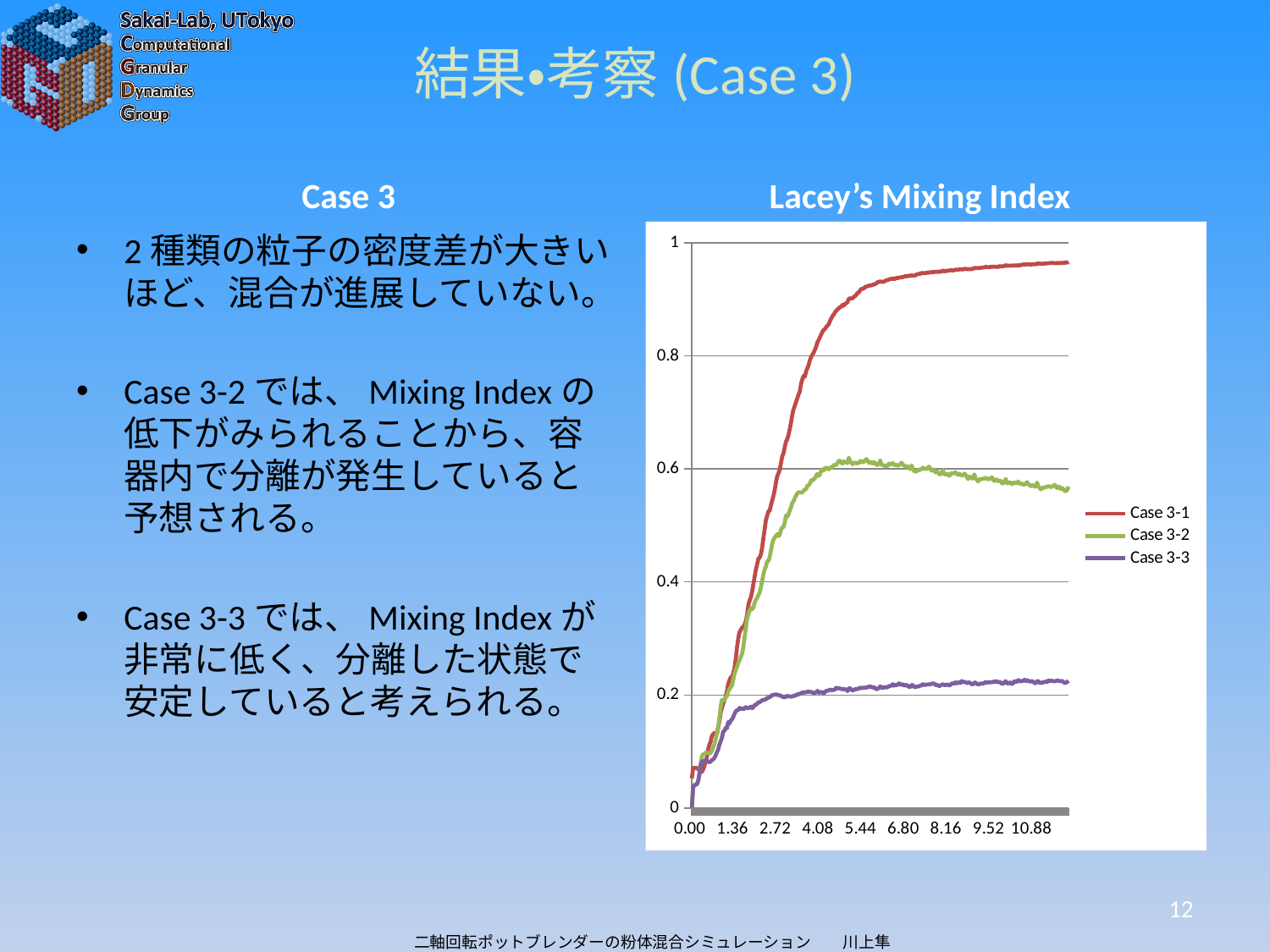

# 結果・考察(Case 3)
Case 3
Lacey’s Mixing Index
2種類の粒子の密度差が大きいほど、混合が進展していない。

Case 3-2では、Mixing Indexの低下がみられることから、容器内で分離が発生していると予想される。

Case 3-3では、Mixing Indexが非常に低く、分離した状態で安定していると考えられる。

### Chart

| Category |  |  |  |
|---|---|---|---|
| 0 | 0.052547 | 0.001031 | 0.001031 |
| 0.04 | 0.070718 | 0.035113 | 0.037073 |
| 0.08 | 0.07124 | 0.041103 | 0.04047 |
| 0.12 | 0.071057 | 0.041551 | 0.041195 |
| 0.16001599999999999 | 0.070985 | 0.041503 | 0.042488 |
| 0.200016 | 0.06894 | 0.046282 | 0.047618 |
| 0.24001600000000001 | 0.066508 | 0.058848 | 0.060078 |
| 0.28001599999999999 | 0.063509 | 0.076944 | 0.074877 |
| 0.32001600000000002 | 0.063671 | 0.091041 | 0.08212 |
| 0.36 | 0.068398 | 0.095344 | 0.08283 |
| 0.4 | 0.074203 | 0.095451 | 0.083219 |
| 0.44 | 0.081966 | 0.098042 | 0.085102 |
| 0.48 | 0.090016 | 0.098323 | 0.083895 |
| 0.52 | 0.104506 | 0.097229 | 0.081803 |
| 0.56000000000000005 | 0.111782 | 0.096303 | 0.081269 |
| 0.6 | 0.117632 | 0.097709 | 0.082254 |
| 0.64 | 0.12767 | 0.100938 | 0.084913 |
| 0.68 | 0.130809 | 0.107626 | 0.085984 |
| 0.72 | 0.132966 | 0.113057 | 0.08867 |
| 0.76 | 0.130648 | 0.121916 | 0.093385 |
| 0.8 | 0.130781 | 0.131568 | 0.098663 |
| 0.84 | 0.14247 | 0.143853 | 0.103499 |
| 0.88 | 0.153543 | 0.159298 | 0.112494 |
| 0.92 | 0.168557 | 0.179541 | 0.11786 |
| 0.96 | 0.177201 | 0.191122 | 0.12447 |
| 1 | 0.18458 | 0.18978 | 0.135263 |
| 1.04 | 0.190972 | 0.191773 | 0.136562 |
| 1.08 | 0.197758 | 0.195997 | 0.142002 |
| 1.1200000000000001 | 0.207849 | 0.198509 | 0.141204 |
| 1.1599999999999999 | 0.219598 | 0.20686 | 0.152287 |
| 1.2 | 0.225946 | 0.210207 | 0.149509 |
| 1.24 | 0.231347 | 0.213961 | 0.154914 |
| 1.28 | 0.230286 | 0.216672 | 0.156858 |
| 1.32 | 0.238676 | 0.226722 | 0.161312 |
| 1.36 | 0.248037 | 0.237359 | 0.166612 |
| 1.4 | 0.263605 | 0.24466 | 0.1714 |
| 1.44 | 0.284486 | 0.249506 | 0.172761 |
| 1.48 | 0.300367 | 0.257028 | 0.173783 |
| 1.52 | 0.311204 | 0.261806 | 0.177159 |
| 1.56 | 0.315192 | 0.267341 | 0.174994 |
| 1.6 | 0.319095 | 0.272828 | 0.176339 |
| 1.64 | 0.320661 | 0.284656 | 0.174849 |
| 1.68 | 0.32431 | 0.301607 | 0.176018 |
| 1.72 | 0.330389 | 0.317632 | 0.178569 |
| 1.76 | 0.341264 | 0.333987 | 0.176742 |
| 1.8 | 0.358784 | 0.343192 | 0.177095 |
| 1.84 | 0.367212 | 0.348943 | 0.17769 |
| 1.88 | 0.37282 | 0.353869 | 0.179402 |
| 1.92 | 0.382938 | 0.351642 | 0.176665 |
| 1.96 | 0.395734 | 0.354602 | 0.178303 |
| 2 | 0.409109 | 0.36307 | 0.182035 |
| 2.04 | 0.421618 | 0.368568 | 0.182727 |
| 2.08 | 0.430773 | 0.371352 | 0.184468 |
| 2.12 | 0.441052 | 0.377 | 0.187088 |
| 2.16 | 0.443265 | 0.381121 | 0.187292 |
| 2.2000000000000002 | 0.448849 | 0.390596 | 0.189007 |
| 2.2400000000000002 | 0.460659 | 0.401874 | 0.190824 |
| 2.2799999999999998 | 0.477647 | 0.412834 | 0.190781 |
| 2.3199999999999998 | 0.492847 | 0.422159 | 0.192053 |
| 2.36 | 0.509148 | 0.426892 | 0.192133 |
| 2.4 | 0.517385 | 0.436499 | 0.194632 |
| 2.44 | 0.524804 | 0.436904 | 0.195256 |
| 2.48 | 0.526332 | 0.444345 | 0.196132 |
| 2.52 | 0.535805 | 0.455132 | 0.19789 |
| 2.56 | 0.544062 | 0.467831 | 0.199654 |
| 2.6 | 0.552532 | 0.474701 | 0.200224 |
| 2.64 | 0.562267 | 0.478699 | 0.200373 |
| 2.68 | 0.575878 | 0.48116 | 0.201352 |
| 2.72 | 0.587051 | 0.484723 | 0.200098 |
| 2.76 | 0.592208 | 0.481057 | 0.200213 |
| 2.8 | 0.598688 | 0.483367 | 0.199092 |
| 2.84 | 0.610217 | 0.492592 | 0.19863 |
| 2.88 | 0.62254 | 0.496316 | 0.196727 |
| 2.92 | 0.627635 | 0.497464 | 0.196921 |
| 2.96 | 0.63843 | 0.504956 | 0.195407 |
| 3 | 0.648212 | 0.517574 | 0.197266 |
| 3.04 | 0.652562 | 0.515453 | 0.198714 |
| 3.08 | 0.660246 | 0.519541 | 0.197133 |
| 3.12 | 0.67039 | 0.526426 | 0.197864 |
| 3.16 | 0.681277 | 0.53174 | 0.19691 |
| 3.2 | 0.695593 | 0.540138 | 0.197793 |
| 3.24 | 0.705676 | 0.542978 | 0.198004 |
| 3.28 | 0.711673 | 0.548256 | 0.199421 |
| 3.32 | 0.718219 | 0.552606 | 0.199199 |
| 3.36 | 0.72491 | 0.556779 | 0.201574 |
| 3.4 | 0.731569 | 0.558592 | 0.201008 |
| 3.44 | 0.736772 | 0.558917 | 0.202073 |
| 3.48 | 0.750356 | 0.55803 | 0.203581 |
| 3.52 | 0.758469 | 0.558729 | 0.204074 |
| 3.56 | 0.764391 | 0.5609 | 0.204588 |
| 3.6 | 0.763123 | 0.563993 | 0.204405 |
| 3.64 | 0.772521 | 0.564031 | 0.205258 |
| 3.68 | 0.77812 | 0.570682 | 0.205153 |
| 3.72 | 0.783364 | 0.570809 | 0.206666 |
| 3.76 | 0.792377 | 0.573595 | 0.204949 |
| 3.8 | 0.797721 | 0.579924 | 0.205708 |
| 3.84 | 0.80233 | 0.579121 | 0.204643 |
| 3.88 | 0.805366 | 0.581814 | 0.203687 |
| 3.92 | 0.81082 | 0.583118 | 0.203868 |
| 3.96 | 0.815823 | 0.588186 | 0.204674 |
| 4 | 0.823841 | 0.591459 | 0.207504 |
| 4.04 | 0.828157 | 0.587707 | 0.203753 |
| 4.08 | 0.83275 | 0.590427 | 0.204409 |
| 4.12 | 0.837505 | 0.596524 | 0.205241 |
| 4.1600159999999997 | 0.842437 | 0.599488 | 0.204928 |
| 4.2000159999999997 | 0.845629 | 0.59713 | 0.202673 |
| 4.2400159999999998 | 0.847551 | 0.600826 | 0.205559 |
| 4.2800159999999998 | 0.85098 | 0.602306 | 0.207221 |
| 4.3200159999999999 | 0.853455 | 0.601272 | 0.207269 |
| 4.3600159999999999 | 0.855905 | 0.599052 | 0.208496 |
| 4.4000159999999999 | 0.861632 | 0.602352 | 0.209583 |
| 4.440016 | 0.865992 | 0.602424 | 0.208775 |
| 4.480016 | 0.870166 | 0.602884 | 0.208659 |
| 4.520016 | 0.872946 | 0.606677 | 0.208986 |
| 4.5600160000000001 | 0.877119 | 0.607356 | 0.209732 |
| 4.6000160000000001 | 0.879801 | 0.606838 | 0.212956 |
| 4.6400160000000001 | 0.881901 | 0.610361 | 0.211588 |
| 4.6800160000000002 | 0.884281 | 0.614472 | 0.212049 |
| 4.7200160000000002 | 0.885912 | 0.614237 | 0.211491 |
| 4.7600160000000002 | 0.887085 | 0.611121 | 0.210686 |
| 4.8000160000000003 | 0.890354 | 0.609407 | 0.210117 |
| 4.8400160000000003 | 0.888632 | 0.613457 | 0.210885 |
| 4.8800160000000004 | 0.892046 | 0.611585 | 0.209406 |
| 4.9200160000000004 | 0.89319 | 0.611503 | 0.210096 |
| 4.9600160000000004 | 0.895156 | 0.610435 | 0.206716 |
| 5.0000159999999996 | 0.90075 | 0.619958 | 0.212027 |
| 5.0400159999999996 | 0.901971 | 0.612318 | 0.211733 |
| 5.0800159999999996 | 0.901327 | 0.61147 | 0.209713 |
| 5.1200159999999997 | 0.901973 | 0.608208 | 0.20791 |
| 5.1600159999999997 | 0.904203 | 0.610361 | 0.20887 |
| 5.2000159999999997 | 0.905916 | 0.611403 | 0.210151 |
| 5.2400159999999998 | 0.907693 | 0.609606 | 0.210279 |
| 5.2800159999999998 | 0.911547 | 0.610678 | 0.210857 |
| 5.3200159999999999 | 0.912038 | 0.610074 | 0.210831 |
| 5.3600159999999999 | 0.915784 | 0.614178 | 0.213329 |
| 5.4000159999999999 | 0.918502 | 0.613549 | 0.212205 |
| 5.440016 | 0.918409 | 0.611521 | 0.212333 |
| 5.480016 | 0.919399 | 0.612626 | 0.213172 |
| 5.520016 | 0.921891 | 0.615504 | 0.21218 |
| 5.5600160000000001 | 0.922646 | 0.61748 | 0.213725 |
| 5.6000160000000001 | 0.923236 | 0.614817 | 0.213302 |
| 5.6400160000000001 | 0.924145 | 0.610615 | 0.215024 |
| 5.6800160000000002 | 0.924518 | 0.612149 | 0.214417 |
| 5.7200160000000002 | 0.924563 | 0.611475 | 0.215064 |
| 5.7600160000000002 | 0.925717 | 0.609349 | 0.212523 |
| 5.8000160000000003 | 0.926412 | 0.612063 | 0.213912 |
| 5.8400160000000003 | 0.926987 | 0.610386 | 0.212171 |
| 5.8800160000000004 | 0.928456 | 0.60738 | 0.209974 |
| 5.9200160000000004 | 0.930351 | 0.606995 | 0.211023 |
| 5.9600160000000004 | 0.930729 | 0.609469 | 0.212381 |
| 6.0000159999999996 | 0.931909 | 0.615218 | 0.215293 |
| 6.0400159999999996 | 0.931026 | 0.607548 | 0.213417 |
| 6.0800159999999996 | 0.931067 | 0.606715 | 0.211924 |
| 6.1200159999999997 | 0.931117 | 0.606114 | 0.213407 |
| 6.1600159999999997 | 0.933032 | 0.605558 | 0.214447 |
| 6.2000159999999997 | 0.933497 | 0.603986 | 0.213096 |
| 6.2400159999999998 | 0.934177 | 0.605645 | 0.214071 |
| 6.2800159999999998 | 0.935109 | 0.609426 | 0.215727 |
| 6.3200159999999999 | 0.935822 | 0.608109 | 0.215832 |
| 6.3600159999999999 | 0.93623 | 0.608502 | 0.216632 |
| 6.4000159999999999 | 0.937084 | 0.610417 | 0.219196 |
| 6.440016 | 0.935737 | 0.607552 | 0.216488 |
| 6.480016 | 0.936513 | 0.606585 | 0.218438 |
| 6.520016 | 0.93816 | 0.607336 | 0.217333 |
| 6.5600160000000001 | 0.937469 | 0.605429 | 0.218315 |
| 6.6000160000000001 | 0.938416 | 0.60706 | 0.220585 |
| 6.6400160000000001 | 0.93881 | 0.607439 | 0.218075 |
| 6.6800160000000002 | 0.939052 | 0.611104 | 0.218785 |
| 6.7200160000000002 | 0.939437 | 0.607827 | 0.218686 |
| 6.7600160000000002 | 0.940095 | 0.606169 | 0.216572 |
| 6.8000160000000003 | 0.94106 | 0.603664 | 0.217208 |
| 6.8400160000000003 | 0.940744 | 0.605407 | 0.217956 |
| 6.8800160000000004 | 0.941493 | 0.603811 | 0.215927 |
| 6.9200160000000004 | 0.941432 | 0.601496 | 0.214334 |
| 6.9600160000000004 | 0.941266 | 0.599465 | 0.214129 |
| 7.0000159999999996 | 0.943316 | 0.606422 | 0.21767 |
| 7.0400159999999996 | 0.941691 | 0.600266 | 0.217395 |
| 7.0800159999999996 | 0.942001 | 0.596413 | 0.214199 |
| 7.1200159999999997 | 0.942196 | 0.595209 | 0.213777 |
| 7.1600159999999997 | 0.943971 | 0.595881 | 0.215142 |
| 7.2000159999999997 | 0.94442 | 0.597934 | 0.215126 |
| 7.2400159999999998 | 0.945145 | 0.597518 | 0.215307 |
| 7.2800159999999998 | 0.945282 | 0.599478 | 0.216807 |
| 7.3200159999999999 | 0.946675 | 0.599274 | 0.216661 |
| 7.3600159999999999 | 0.946515 | 0.602156 | 0.219105 |
| 7.4000159999999999 | 0.946279 | 0.600329 | 0.217526 |
| 7.440016 | 0.946314 | 0.600528 | 0.218429 |
| 7.480016 | 0.947062 | 0.599743 | 0.218283 |
| 7.520016 | 0.946989 | 0.602181 | 0.218567 |
| 7.5600160000000001 | 0.947501 | 0.604007 | 0.219058 |
| 7.6000160000000001 | 0.947564 | 0.600317 | 0.21901 |
| 7.6400160000000001 | 0.948357 | 0.596834 | 0.21989 |
| 7.6800160000000002 | 0.948017 | 0.599206 | 0.220486 |
| 7.7200160000000002 | 0.948303 | 0.598195 | 0.220353 |
| 7.7600160000000002 | 0.948652 | 0.593797 | 0.217607 |
| 7.8000160000000003 | 0.948841 | 0.595637 | 0.2179 |
| 7.8400160000000003 | 0.948355 | 0.594343 | 0.217431 |
| 7.8800160000000004 | 0.94933 | 0.591007 | 0.21549 |
| 7.9200160000000004 | 0.948944 | 0.590037 | 0.216865 |
| 7.9600160000000004 | 0.949222 | 0.592891 | 0.217937 |
| 8.0000160000000005 | 0.951322 | 0.598131 | 0.219285 |
| 8.0400159999999996 | 0.949709 | 0.591053 | 0.217495 |
| 8.0800160000000005 | 0.949689 | 0.590084 | 0.21736 |
| 8.1200159999999997 | 0.950718 | 0.590778 | 0.218253 |
| 8.1600160000000006 | 0.950441 | 0.591324 | 0.218369 |
| 8.2000159999999997 | 0.95085 | 0.58765 | 0.216665 |
| 8.2400160000000007 | 0.951584 | 0.589719 | 0.217827 |
| 8.2800159999999998 | 0.951297 | 0.592666 | 0.220166 |
| 8.3200160000000007 | 0.951162 | 0.59238 | 0.220574 |
| 8.3600159999999999 | 0.951549 | 0.592395 | 0.219833 |
| 8.4000160000000008 | 0.952372 | 0.593941 | 0.222502 |
| 8.440016 | 0.952178 | 0.591185 | 0.22057 |
| 8.4800160000000009 | 0.952071 | 0.589756 | 0.2227 |
| 8.520016 | 0.95296 | 0.591626 | 0.221285 |
| 8.5600159999999992 | 0.952992 | 0.58912 | 0.221262 |
| 8.6000160000000001 | 0.953108 | 0.588581 | 0.224756 |
| 8.6400159999999993 | 0.952729 | 0.588726 | 0.222783 |
| 8.6800160000000002 | 0.953745 | 0.59172 | 0.223347 |
| 8.7200159999999993 | 0.953962 | 0.589979 | 0.222707 |
| 8.7600160000000002 | 0.953334 | 0.585938 | 0.220931 |
| 8.8000159999999994 | 0.953178 | 0.582053 | 0.221583 |
| 8.8400160000000003 | 0.953526 | 0.586302 | 0.222528 |
| 8.8800159999999995 | 0.953576 | 0.585359 | 0.220432 |
| 8.9200160000000004 | 0.953415 | 0.583062 | 0.219011 |
| 8.9600159999999995 | 0.954145 | 0.583435 | 0.219043 |
| 9.0000160000000005 | 0.95578 | 0.590508 | 0.221784 |
| 9.0400159999999996 | 0.955127 | 0.583497 | 0.222145 |
| 9.0800160000000005 | 0.955329 | 0.580718 | 0.21939 |
| 9.1200159999999997 | 0.955153 | 0.577798 | 0.218912 |
| 9.1600160000000006 | 0.9555 | 0.581755 | 0.219121 |
| 9.2000159999999997 | 0.955648 | 0.581534 | 0.220486 |
| 9.2400160000000007 | 0.956078 | 0.582291 | 0.220196 |
| 9.2800159999999998 | 0.956161 | 0.582822 | 0.220146 |
| 9.3200160000000007 | 0.956454 | 0.582787 | 0.221128 |
| 9.3600159999999999 | 0.957401 | 0.584708 | 0.223019 |
| 9.4000160000000008 | 0.957063 | 0.583056 | 0.221253 |
| 9.440016 | 0.957068 | 0.581507 | 0.222757 |
| 9.4800160000000009 | 0.957083 | 0.582147 | 0.22217 |
| 9.520016 | 0.957237 | 0.583217 | 0.222532 |
| 9.5600159999999992 | 0.957647 | 0.585151 | 0.22236 |
| 9.6000160000000001 | 0.957493 | 0.580947 | 0.223255 |
| 9.6400159999999993 | 0.95766 | 0.578659 | 0.223896 |
| 9.6800160000000002 | 0.957493 | 0.581113 | 0.223559 |
| 9.7200159999999993 | 0.957905 | 0.581157 | 0.224307 |
| 9.7600160000000002 | 0.956897 | 0.57832 | 0.22218 |
| 9.8000159999999994 | 0.95878 | 0.580078 | 0.223193 |
| 9.8400160000000003 | 0.958294 | 0.578331 | 0.222239 |
| 9.8800159999999995 | 0.958446 | 0.575094 | 0.219648 |
| 9.9200160000000004 | 0.958559 | 0.574051 | 0.220196 |
| 9.9600159999999995 | 0.95897 | 0.577137 | 0.222257 |
| 10.000016 | 0.9606 | 0.582268 | 0.224516 |
| 10.040016 | 0.959341 | 0.574889 | 0.220719 |
| 10.080016000000001 | 0.959479 | 0.574773 | 0.220342 |
| 10.120016 | 0.95952 | 0.576008 | 0.221454 |
| 10.160016000000001 | 0.959731 | 0.576046 | 0.222489 |
| 10.200016 | 0.959524 | 0.573171 | 0.219439 |
| 10.240016000000001 | 0.959879 | 0.574849 | 0.22117 |
| 10.280016 | 0.959964 | 0.576052 | 0.224474 |
| 10.320016000000001 | 0.95971 | 0.574801 | 0.223316 |
| 10.360016 | 0.959833 | 0.57481 | 0.223337 |
| 10.400016000000001 | 0.960295 | 0.577837 | 0.226404 |
| 10.440016 | 0.959996 | 0.574353 | 0.224842 |
| 10.480016000000001 | 0.960582 | 0.573296 | 0.224212 |
| 10.520016 | 0.961292 | 0.57433 | 0.224973 |
| 10.560015999999999 | 0.961557 | 0.571971 | 0.224824 |
| 10.600016 | 0.961656 | 0.572609 | 0.227265 |
| 10.640015999999999 | 0.961299 | 0.573961 | 0.224601 |
| 10.680016 | 0.961867 | 0.57666 | 0.226414 |
| 10.720015999999999 | 0.961965 | 0.573255 | 0.22524 |
| 10.760016 | 0.961997 | 0.571499 | 0.223831 |
| 10.800015999999999 | 0.961156 | 0.569438 | 0.2239 |
| 10.840016 | 0.961953 | 0.571324 | 0.22501 |
| 10.880015999999999 | 0.962276 | 0.570669 | 0.222809 |
| 10.920016 | 0.961862 | 0.568625 | 0.221309 |
| 10.960016 | 0.96196 | 0.568991 | 0.220581 |
| 11.000016 | 0.963449 | 0.575919 | 0.22463 |
| 11.040016 | 0.96302 | 0.568608 | 0.224418 |
| 11.080016000000001 | 0.963239 | 0.566445 | 0.221362 |
| 11.120016 | 0.962894 | 0.563912 | 0.221544 |
| 11.160016000000001 | 0.963011 | 0.565803 | 0.221303 |
| 11.200016 | 0.962898 | 0.567477 | 0.223278 |
| 11.240016000000001 | 0.963233 | 0.56679 | 0.222524 |
| 11.280016 | 0.963508 | 0.567841 | 0.224084 |
| 11.320016000000001 | 0.963321 | 0.568573 | 0.222811 |
| 11.360016 | 0.964017 | 0.569752 | 0.225842 |
| 11.400016000000001 | 0.964028 | 0.568491 | 0.224594 |
| 11.440016 | 0.96442 | 0.567981 | 0.225152 |
| 11.480016000000001 | 0.964322 | 0.568676 | 0.225024 |
| 11.520016 | 0.964145 | 0.570161 | 0.224341 |
| 11.560015999999999 | 0.964124 | 0.571913 | 0.224257 |
| 11.6 | 0.963895 | 0.569266 | 0.224829 |
| 11.64 | 0.964413 | 0.565978 | 0.225534 |
| 11.68 | 0.963679 | 0.568639 | 0.225421 |
| 11.72 | 0.964375 | 0.567741 | 0.224379 |
| 11.76 | 0.964247 | 0.564282 | 0.224552 |
| 11.8 | 0.96443 | 0.56619 | 0.224787 |
| 11.84 | 0.964578 | 0.564138 | 0.222881 |
| 11.88 | 0.96456 | 0.561124 | 0.221205 |
| 11.92 | 0.965447 | 0.560638 | 0.22173 |
| 11.96 | 0.96482 | 0.56314 | 0.223141 |
| 12 | 0.96642 | 0.568748 | 0.225138 |
12